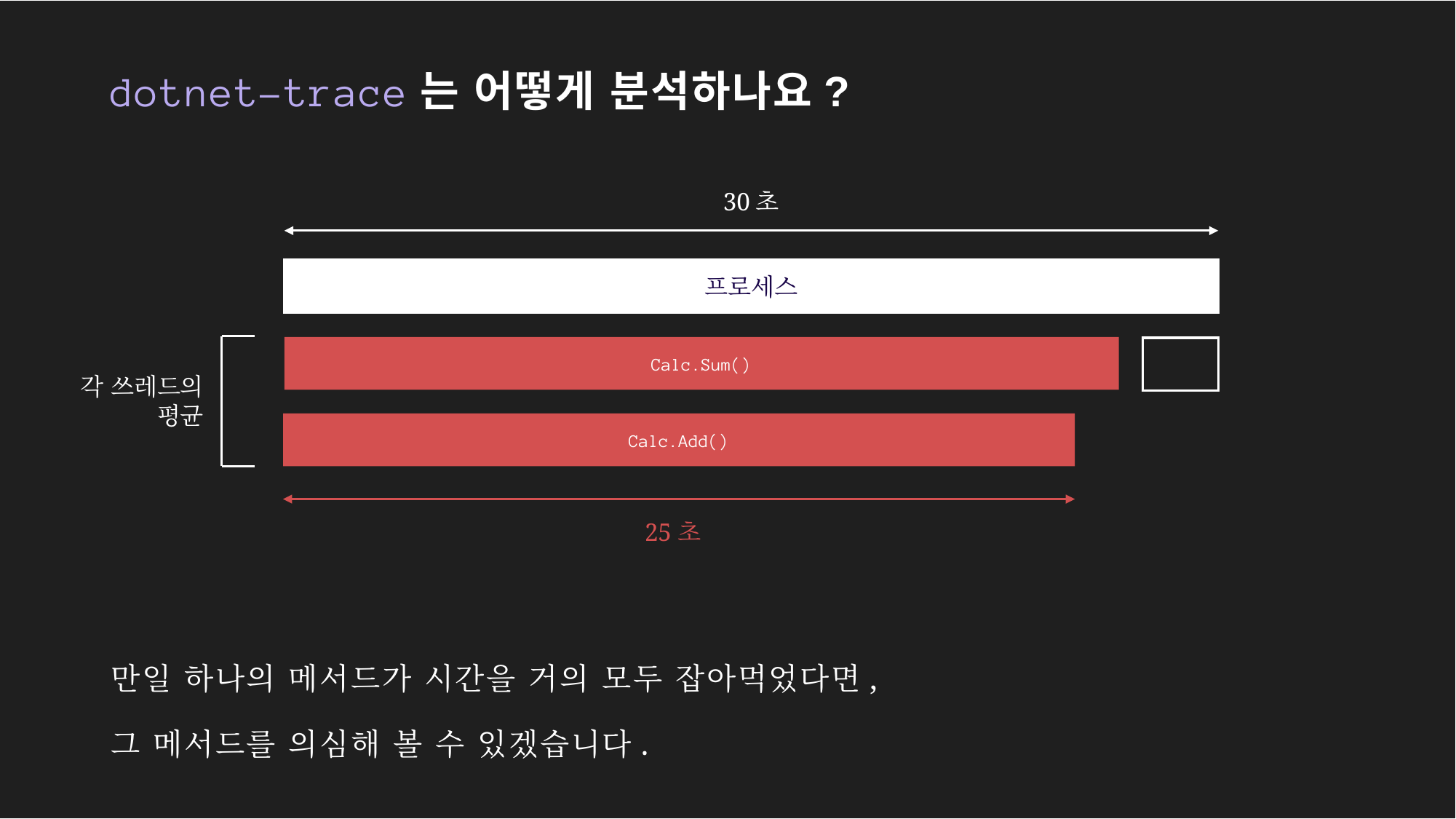

# dotnet-trace는 어떻게 분석하나요?
30초
프로세스
Calc.Sum()

각 쓰레드의
평균
Calc.Add()
25초
만일 하나의 메서드가 시간을 거의 모두 잡아먹었다면,

그 메서드를 의심해 볼 수 있겠습니다.